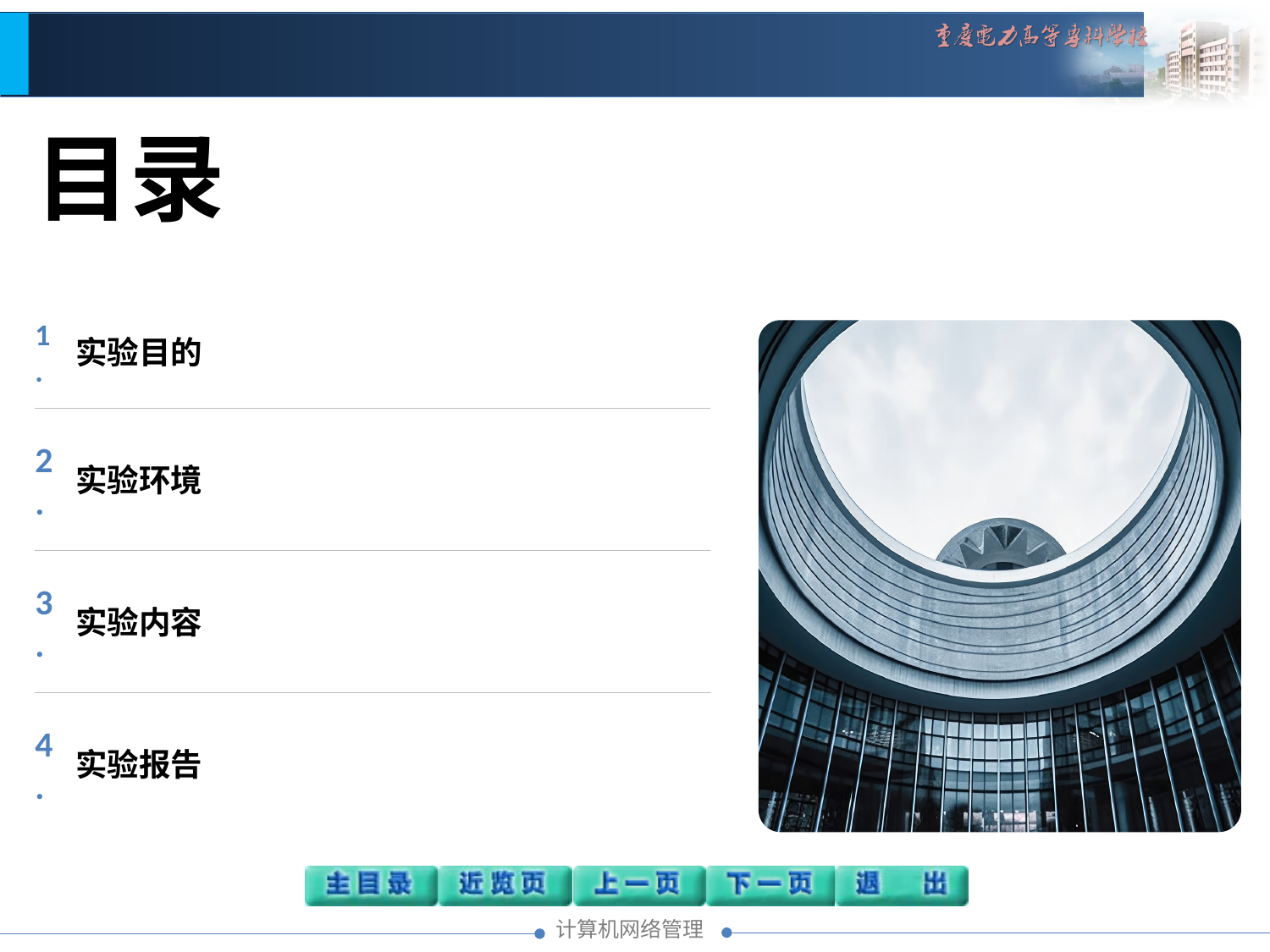

目录
1.
实验目的

2.
实验环境
3.
实验内容
4.
实验报告